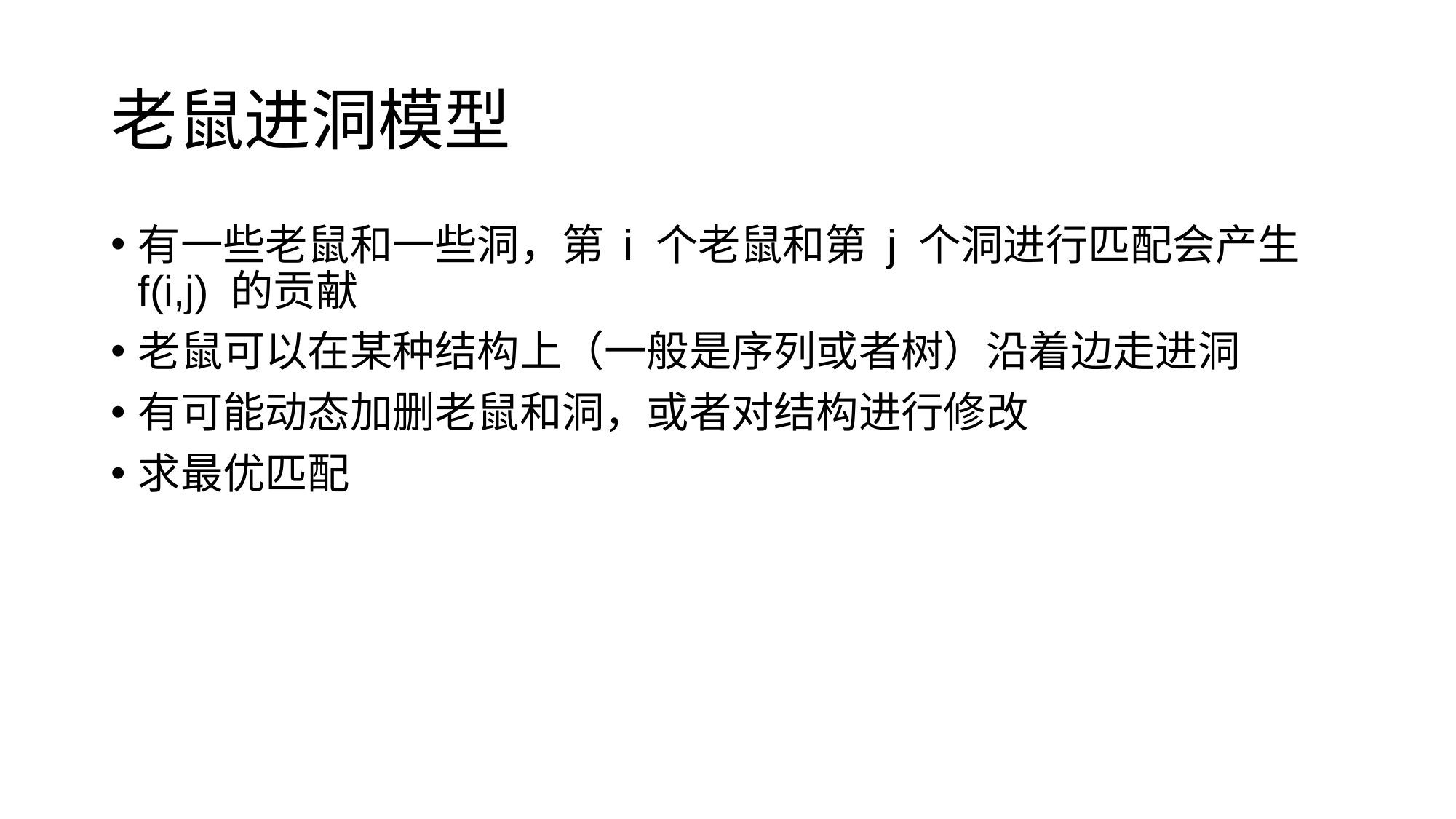

# 老鼠进洞模型
有一些老鼠和一些洞，第 i 个老鼠和第 j 个洞进行匹配会产生 f(i,j) 的贡献
老鼠可以在某种结构上（一般是序列或者树）沿着边走进洞
有可能动态加删老鼠和洞，或者对结构进行修改
求最优匹配